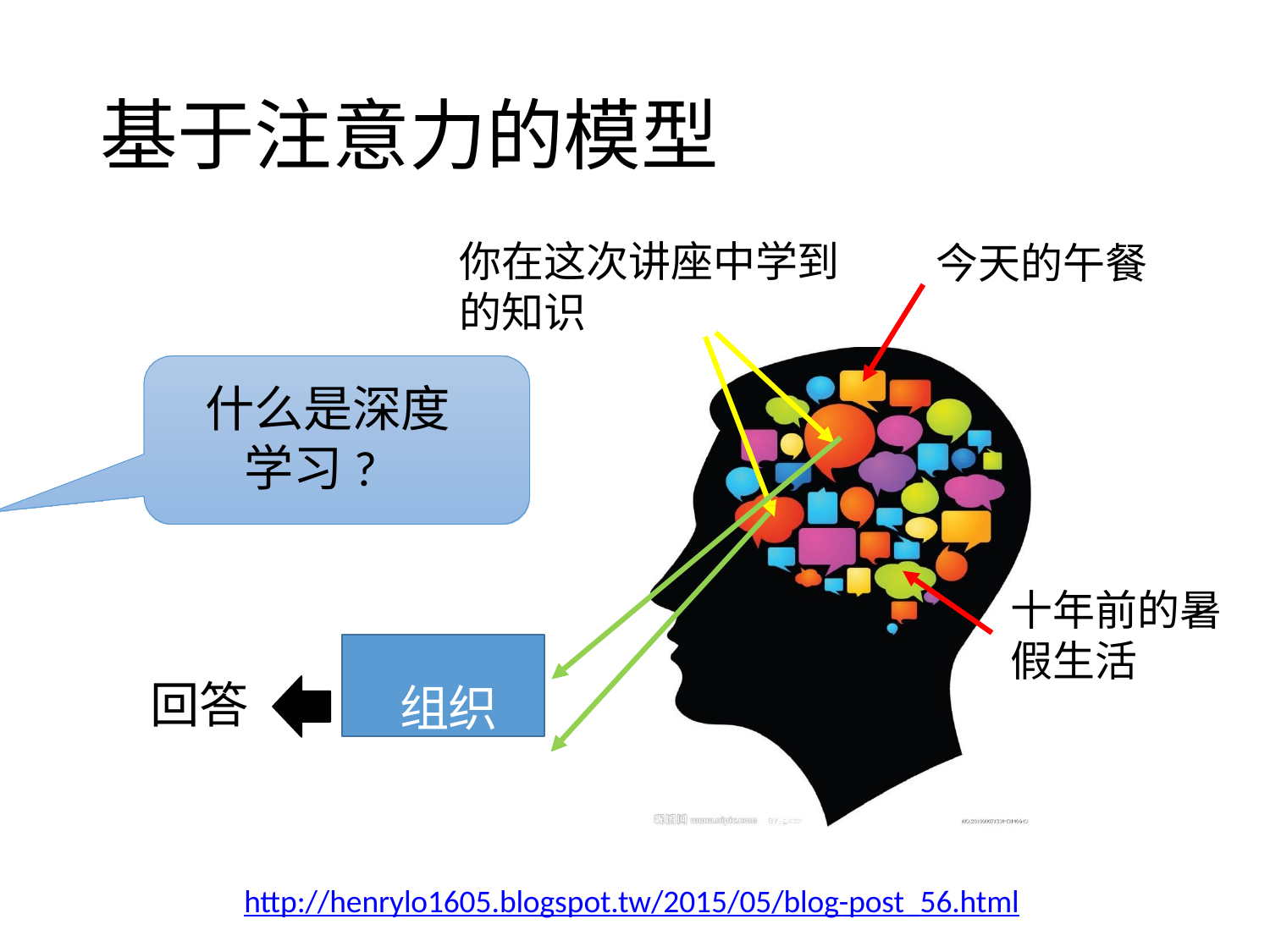

# 基于注意力的模型
你在这次讲座中学到的知识
今天的午餐

什么是深度学习?

十年前的暑假生活
   组织
  回答

http://henrylo1605.blogspot.tw/2015/05/blog-post_56.html